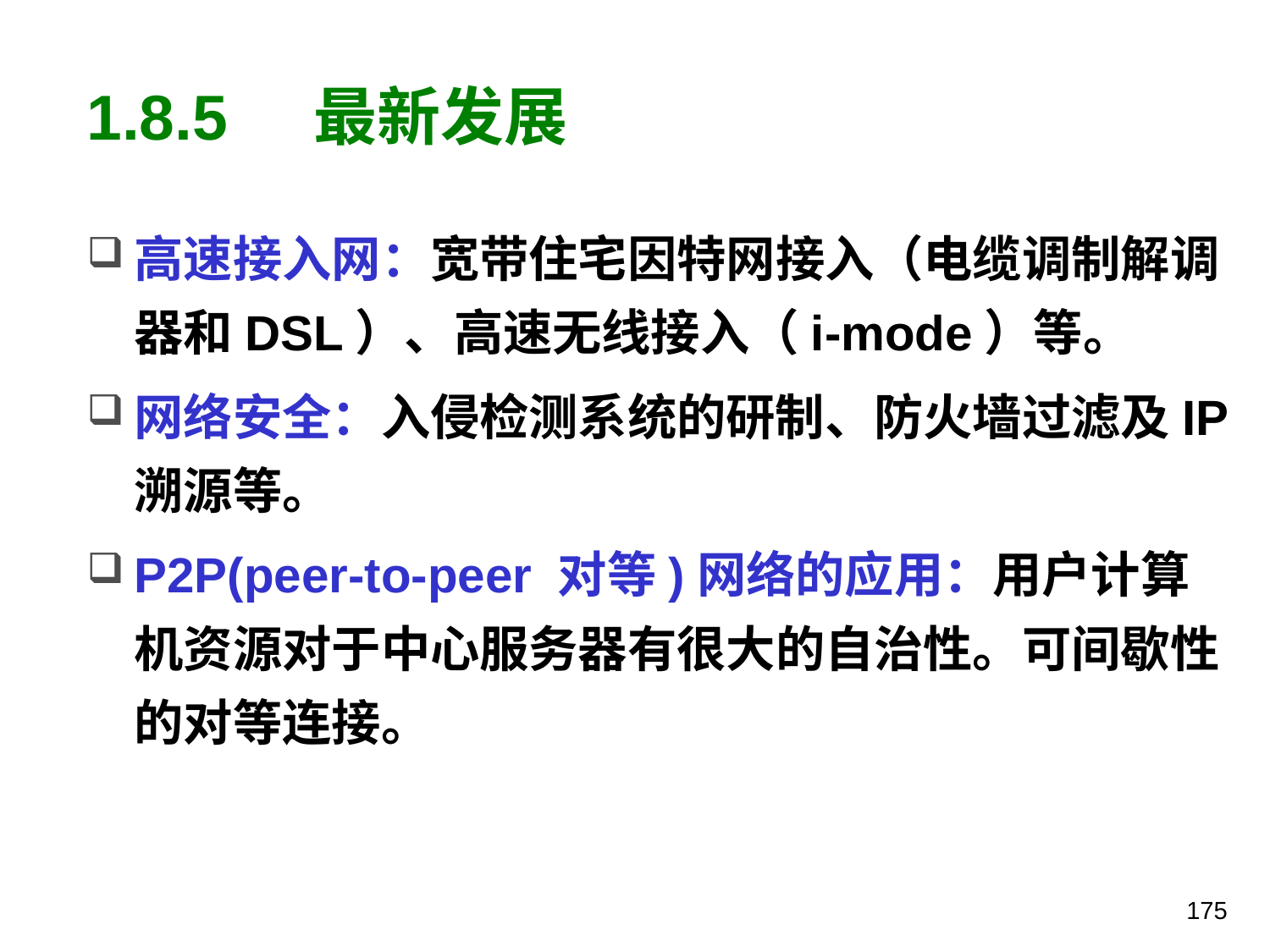

# 1.8.5    最新发展
高速接入网：宽带住宅因特网接入（电缆调制解调器和DSL）、高速无线接入（i-mode）等。
网络安全：入侵检测系统的研制、防火墙过滤及IP 溯源等。
P2P(peer-to-peer 对等)网络的应用：用户计算机资源对于中心服务器有很大的自治性。可间歇性的对等连接。
175